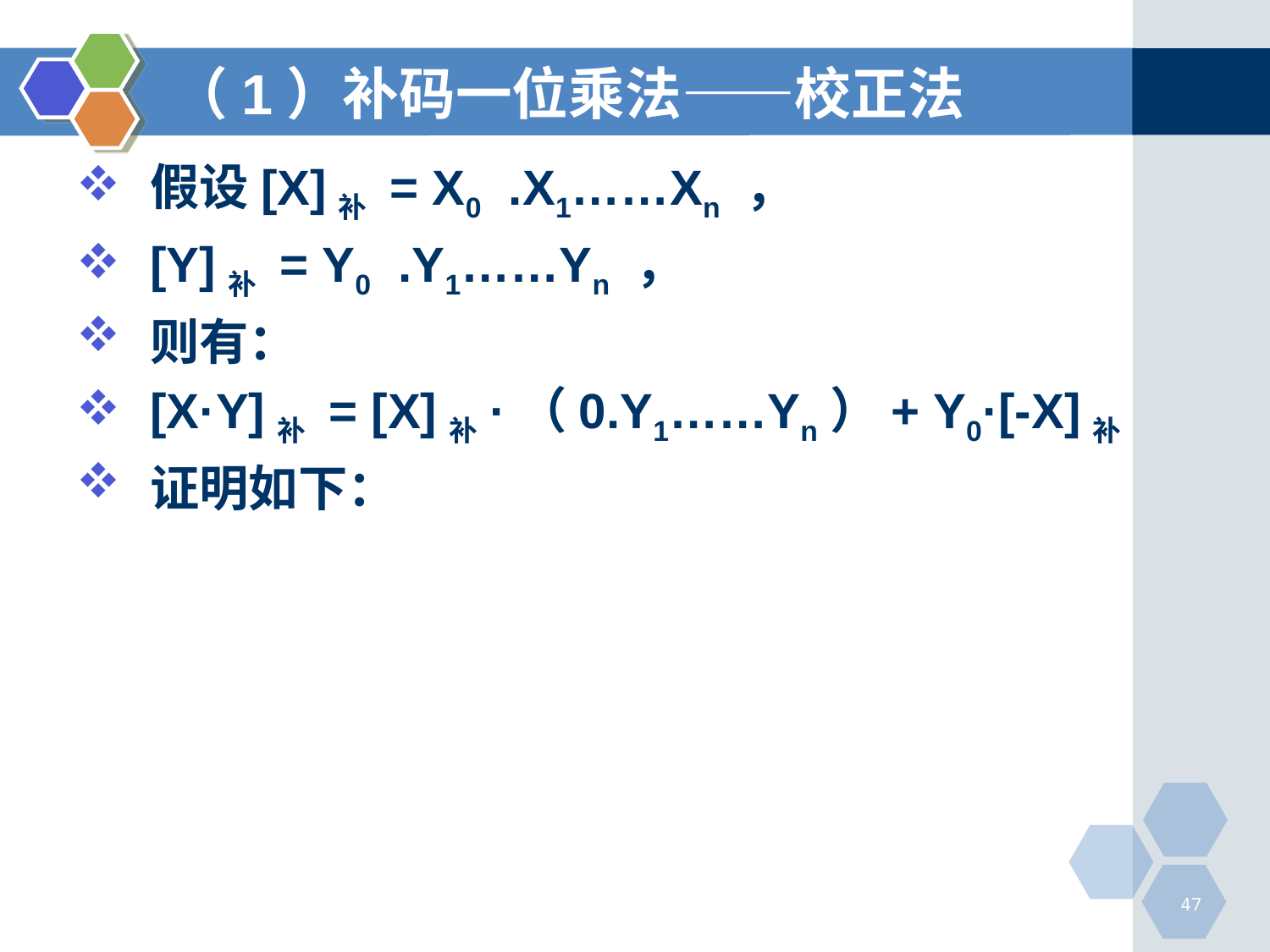

# （1）补码一位乘法——校正法
假设[X]补 = X0  .X1……Xn ，
[Y]补 = Y0  .Y1……Yn ，
则有：
[X·Y]补 = [X]补·（0.Y1……Yn）+ Y0·[-X]补
证明如下：
47